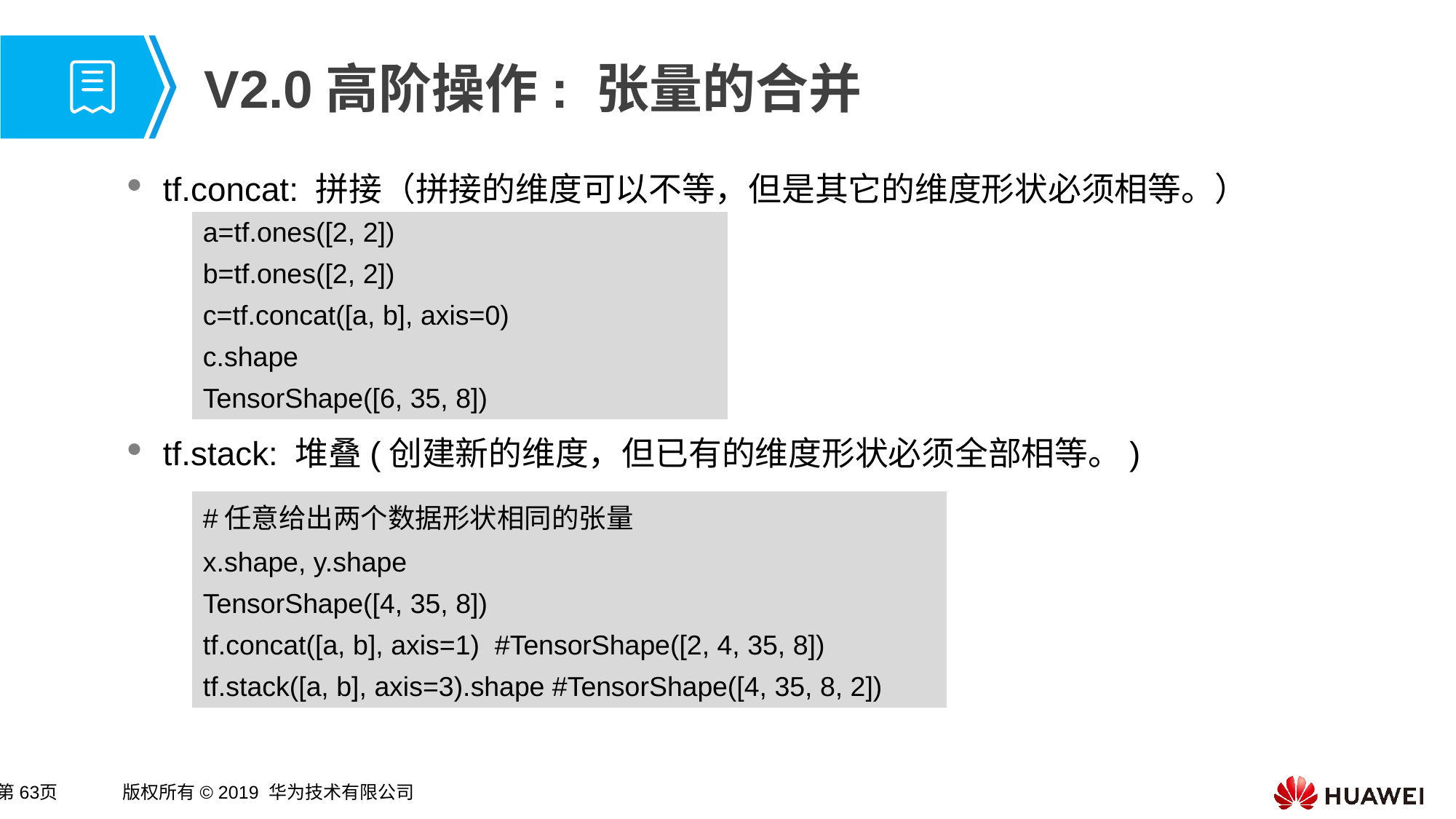

# V2.0高阶操作: 张量的合并
tf.concat: 拼接（拼接的维度可以不等，但是其它的维度形状必须相等。）

tf.stack: 堆叠(创建新的维度，但已有的维度形状必须全部相等。)

| a=tf.ones([2, 2]) |
| --- |
| b=tf.ones([2, 2]) |
| c=tf.concat([a, b], axis=0) |
| c.shape |
| TensorShape([6, 35, 8]) |
| #任意给出两个数据形状相同的张量 |
| --- |
| x.shape, y.shape |
| TensorShape([4, 35, 8]) |
| tf.concat([a, b], axis=1) #TensorShape([2, 4, 35, 8]) |
| tf.stack([a, b], axis=3).shape #TensorShape([4, 35, 8, 2]) |